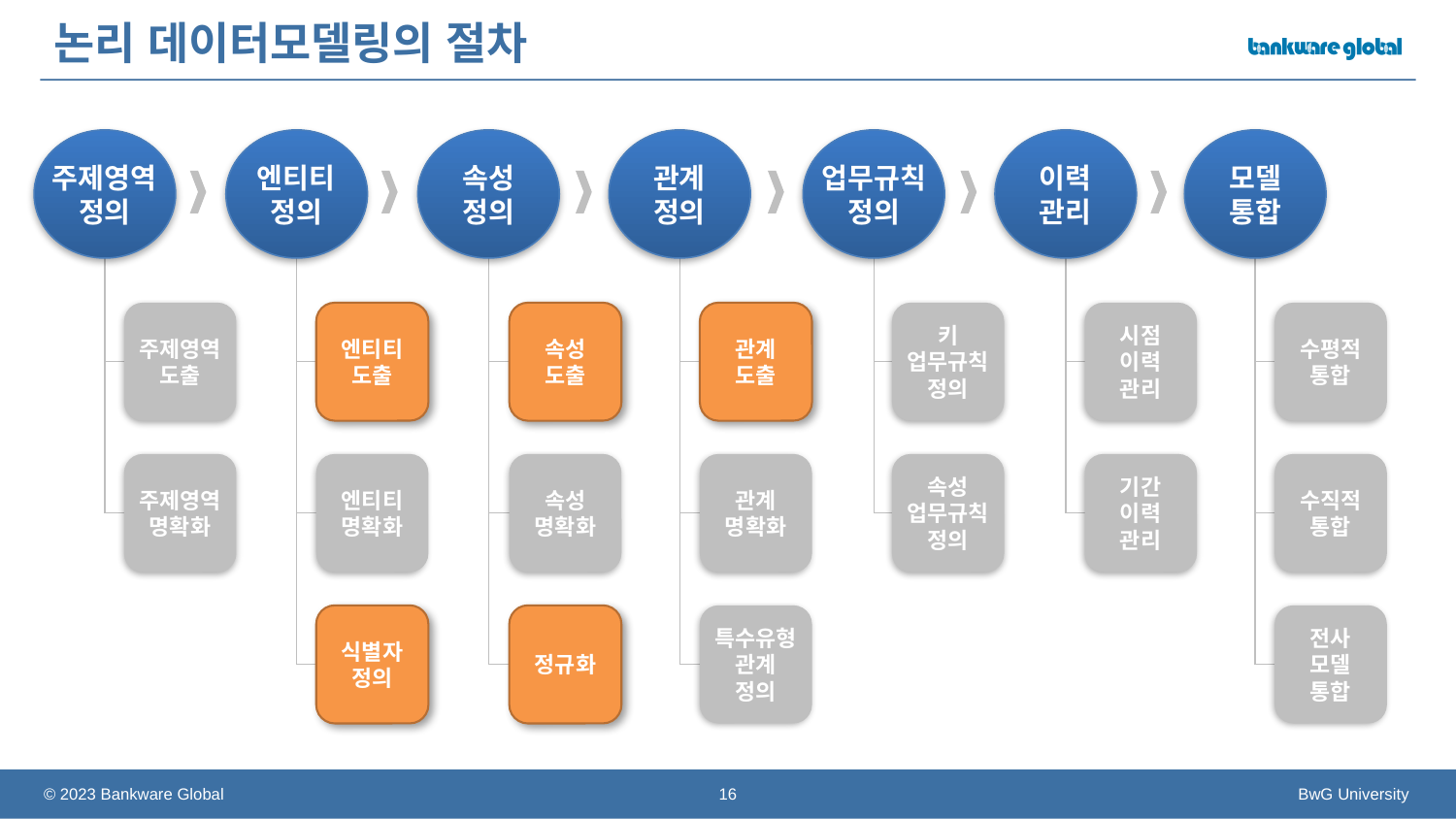

# 논리 데이터모델링의 절차
주제영역
정의
엔티티
정의
속성
정의
관계
정의
업무규칙
정의
이력
관리
모델
통합

주제영역
도출
엔티티
도출
속성
도출
관계
도출
키
업무규칙
정의
시점
이력
관리
수평적
통합
주제영역
명확화
엔티티
명확화
속성
명확화
관계
명확화
속성
업무규칙
정의
기간
이력
관리
수직적
통합
식별자
정의
정규화
특수유형
관계
정의
전사
모델
통합
16